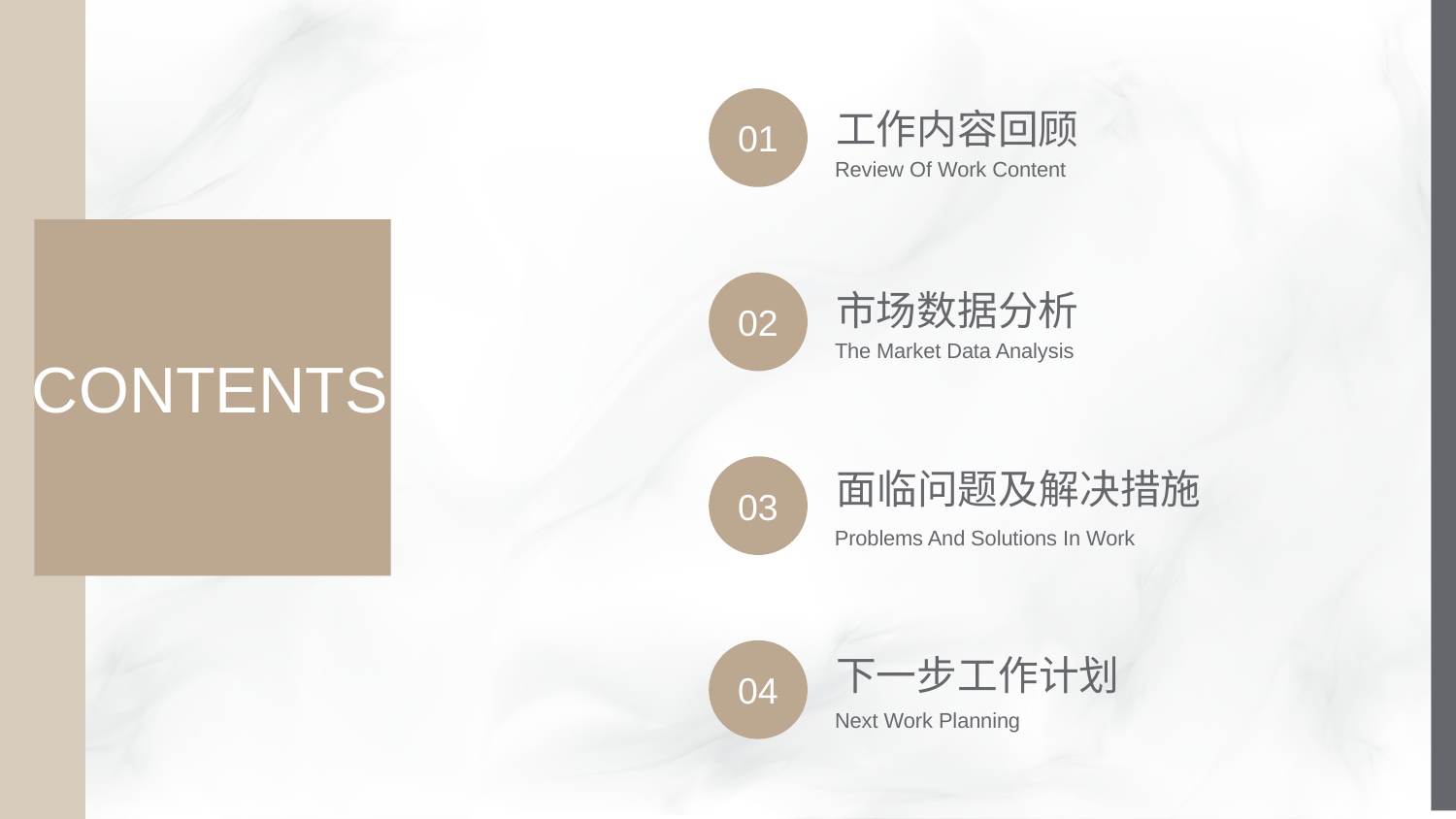

01
工作内容回顾
Review Of Work Content

02
市场数据分析
The Market Data Analysis
CONTENTS
03
面临问题及解决措施
Problems And Solutions In Work
04
下一步工作计划
Next Work Planning